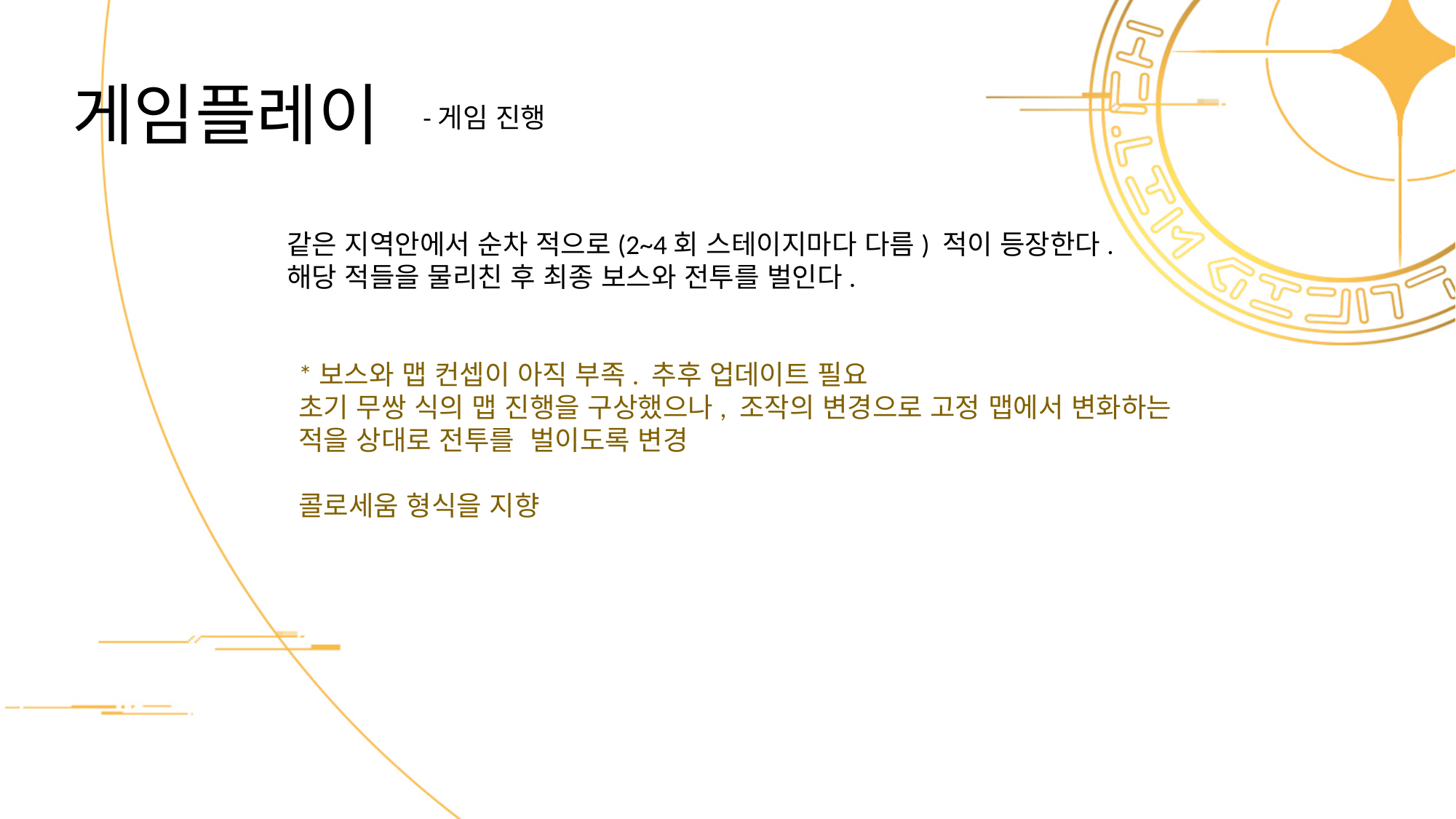

# 게임플레이
-게임 진행
같은 지역안에서 순차 적으로(2~4회 스테이지마다 다름) 적이 등장한다.
해당 적들을 물리친 후 최종 보스와 전투를 벌인다.
*보스와 맵 컨셉이 아직 부족. 추후 업데이트 필요
초기 무쌍 식의 맵 진행을 구상했으나, 조작의 변경으로 고정 맵에서 변화하는
적을 상대로 전투를  벌이도록 변경

콜로세움 형식을 지향